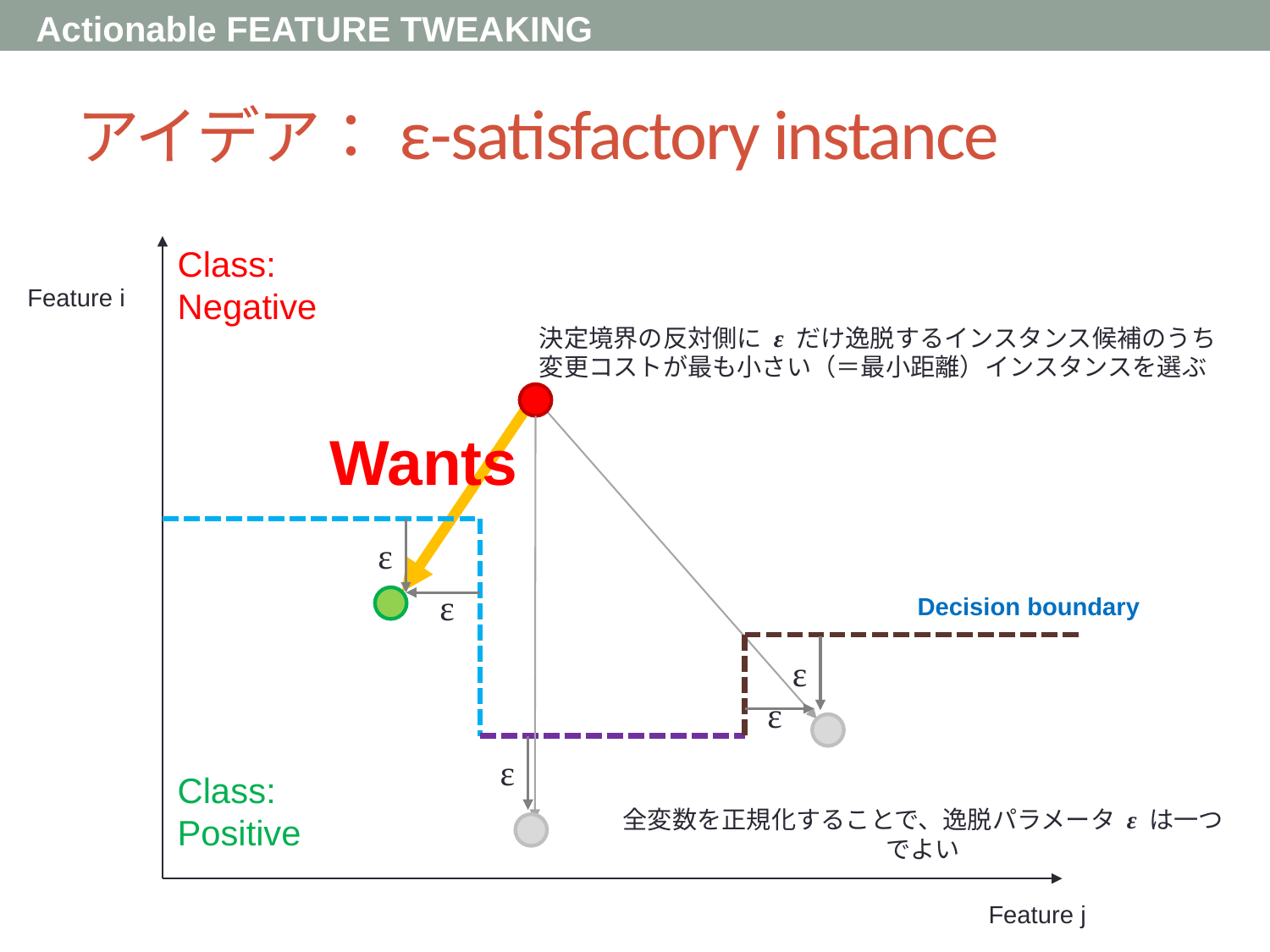

Actionable FEATURE TWEAKING
# アイデア：ε-satisfactory instance
Class: Negative
Feature i
決定境界の反対側に ε だけ逸脱するインスタンス候補のうち
変更コストが最も小さい（＝最小距離）インスタンスを選ぶ

Wants
ε
ε
Decision boundary

ε
ε

ε
Class: Positive
全変数を正規化することで、逸脱パラメータ ε は一つでよい

Feature j